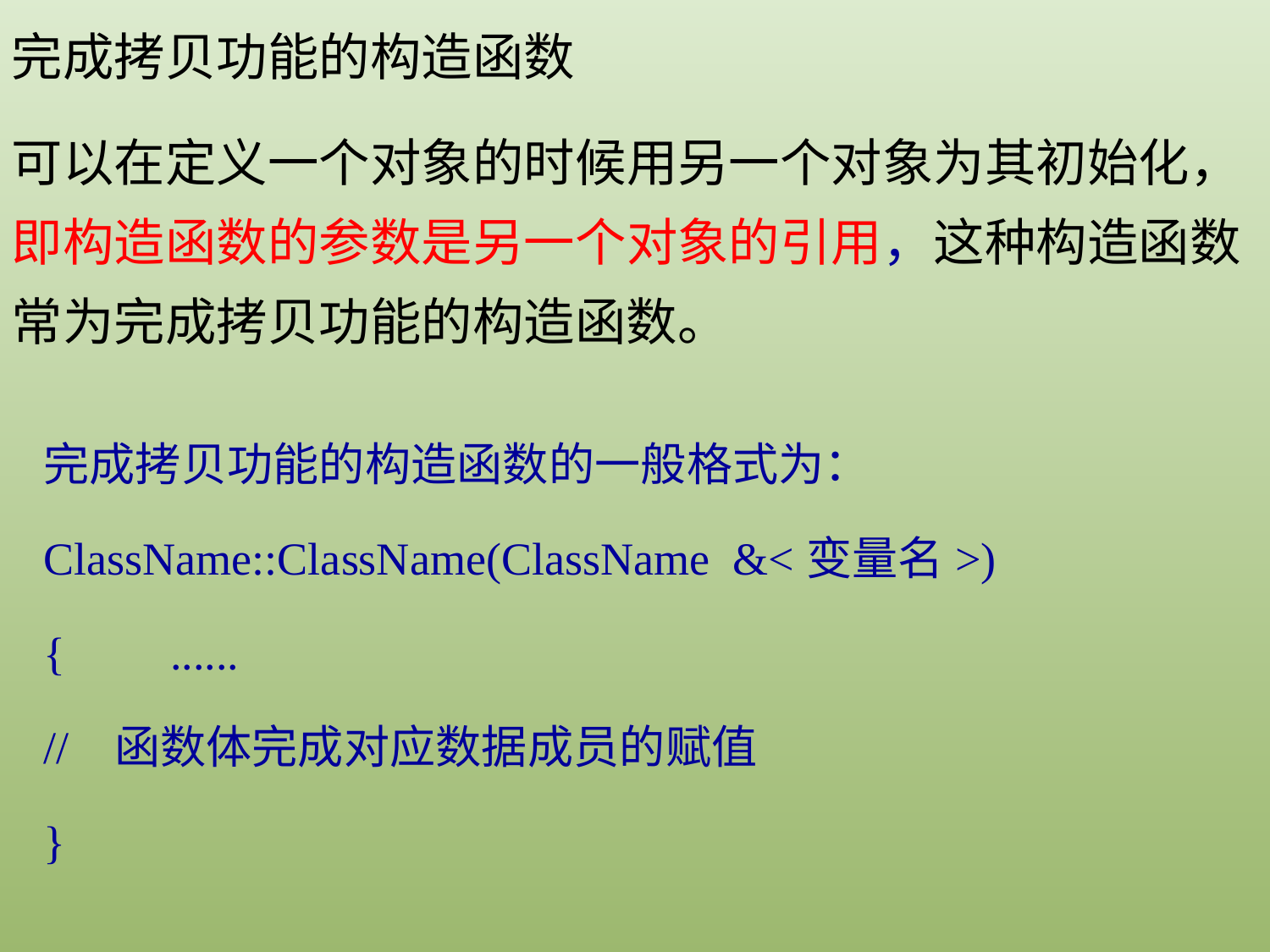

完成拷贝功能的构造函数
可以在定义一个对象的时候用另一个对象为其初始化，即构造函数的参数是另一个对象的引用，这种构造函数常为完成拷贝功能的构造函数。
完成拷贝功能的构造函数的一般格式为：
ClassName::ClassName(ClassName  &<变量名>)
{	......
//   函数体完成对应数据成员的赋值
}
691